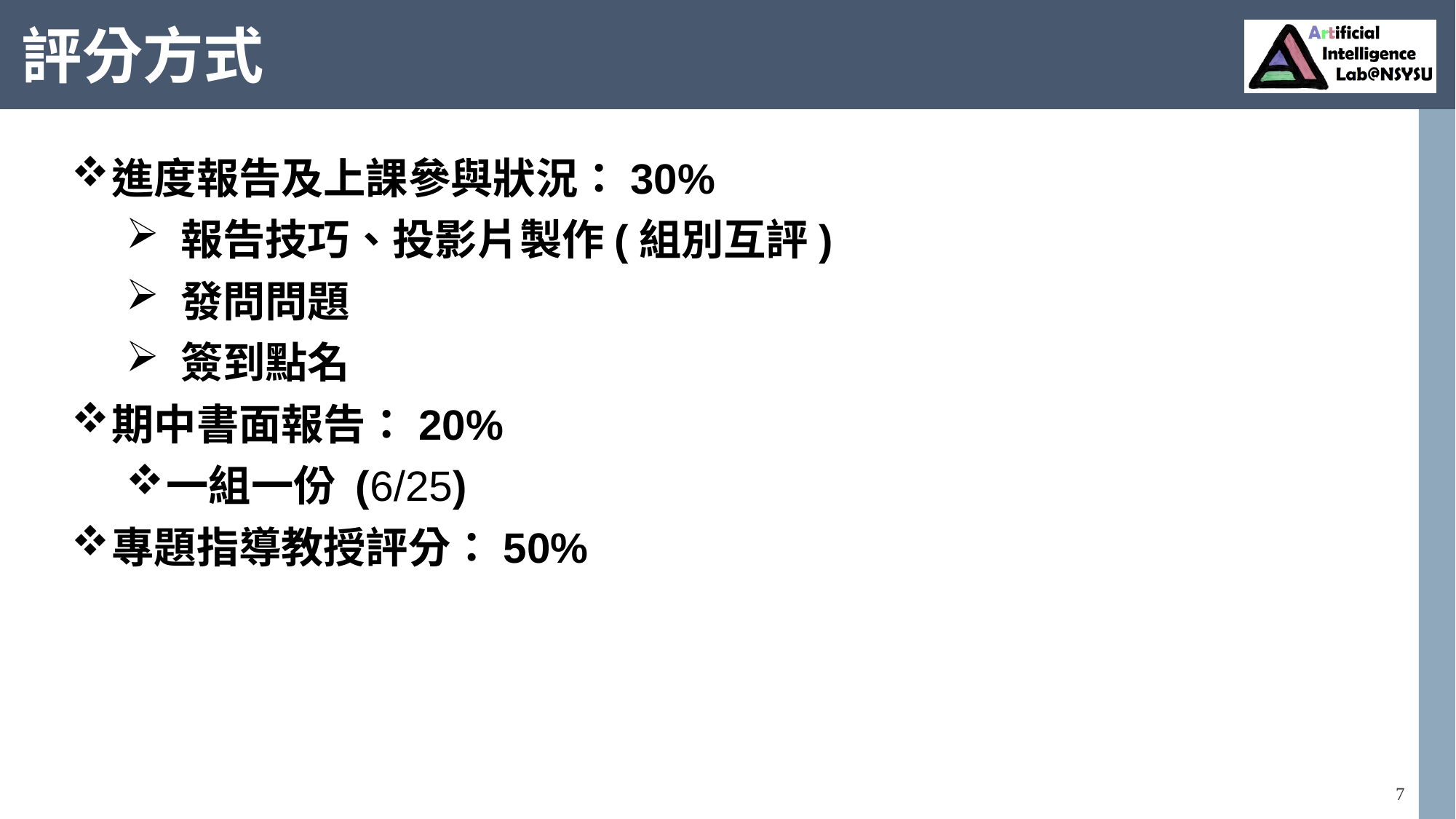

# 評分方式
進度報告及上課參與狀況：30%
報告技巧、投影片製作(組別互評)
發問問題
簽到點名
期中書面報告：20%
一組一份 (6/25)
專題指導教授評分：50%
7